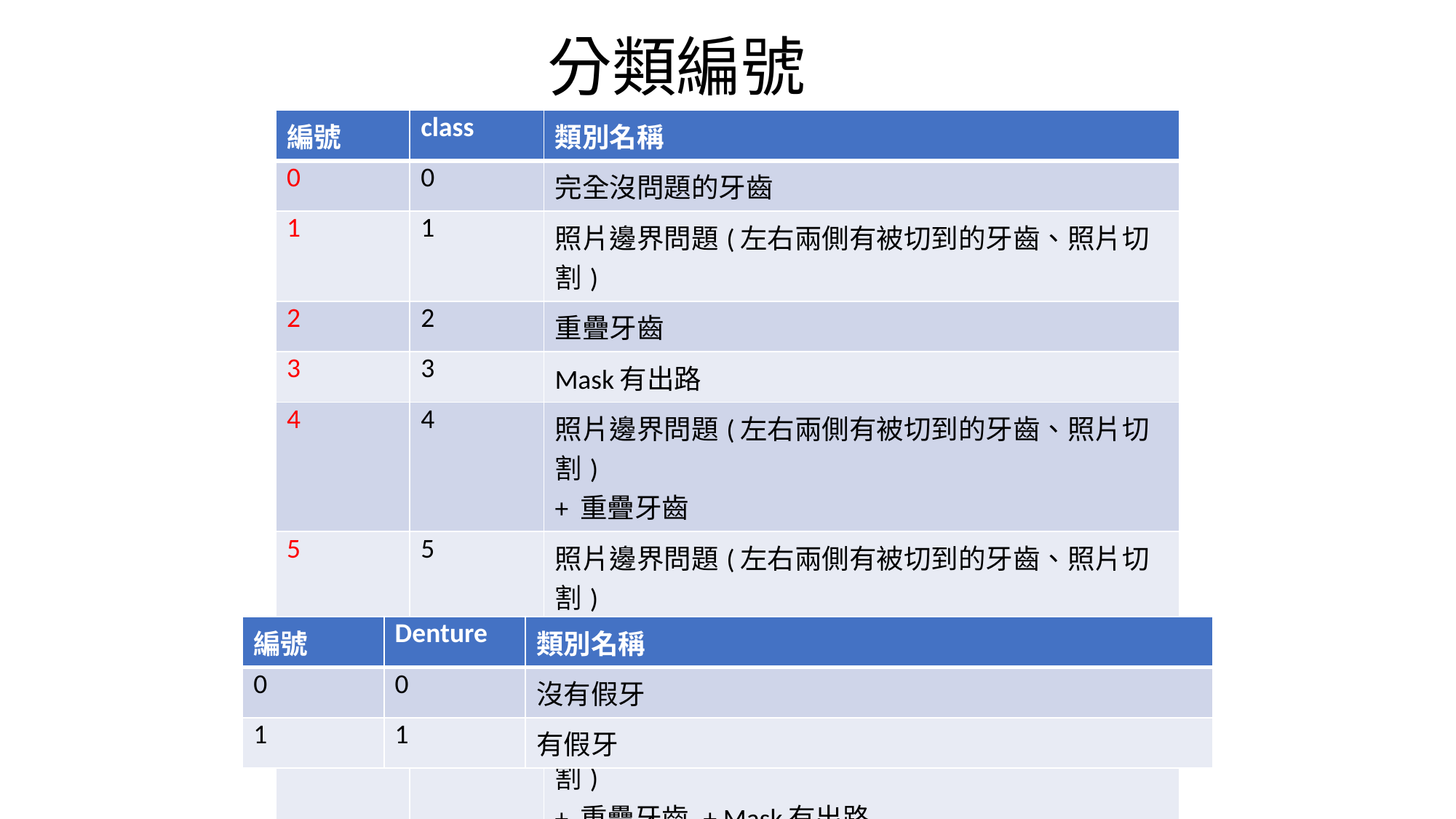

分類編號
| 編號 | class | 類別名稱 |
| --- | --- | --- |
| 0 | 0 | 完全沒問題的牙齒 |
| 1 | 1 | 照片邊界問題(左右兩側有被切到的牙齒、照片切割) |
| 2 | 2 | 重疊牙齒 |
| 3 | 3 | Mask有出路 |
| 4 | 4 | 照片邊界問題(左右兩側有被切到的牙齒、照片切割) + 重疊牙齒 |
| 5 | 5 | 照片邊界問題(左右兩側有被切到的牙齒、照片切割) + Mask有出路 |
| 6 | 6 | 重疊牙齒 + Mask有出路 |
| 7 | 7 | 照片邊界問題(左右兩側有被切到的牙齒、照片切割) + 重疊牙齒 + Mask有出路 |
| 編號 | Denture | 類別名稱 |
| --- | --- | --- |
| 0 | 0 | 沒有假牙 |
| 1 | 1 | 有假牙 |